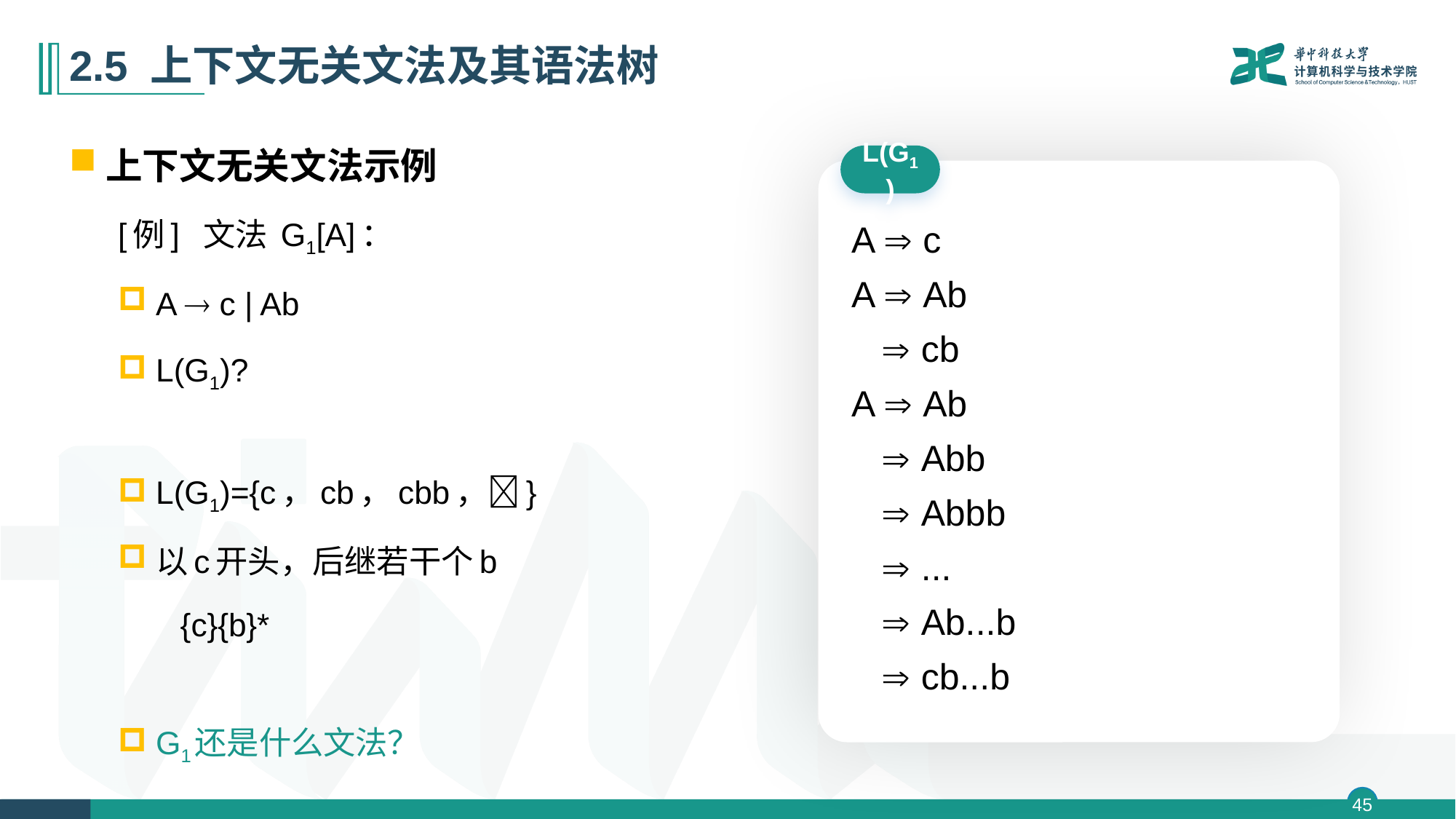

# 2.5 上下文无关文法及其语法树
上下文无关文法示例
[例]  文法 G1[A]：
	A → c | Ab
	L(G1)?

L(G1)={c，cb，cbb，…}
以c开头，后继若干个b
       {c}{b}*

G1还是什么文法？

L(G1)

A ⇒ c
A ⇒ Ab
   ⇒ cb
A ⇒ Ab
   ⇒ Abb
   ⇒ Abbb
   ⇒ ...
   ⇒ Ab...b
   ⇒ cb...b